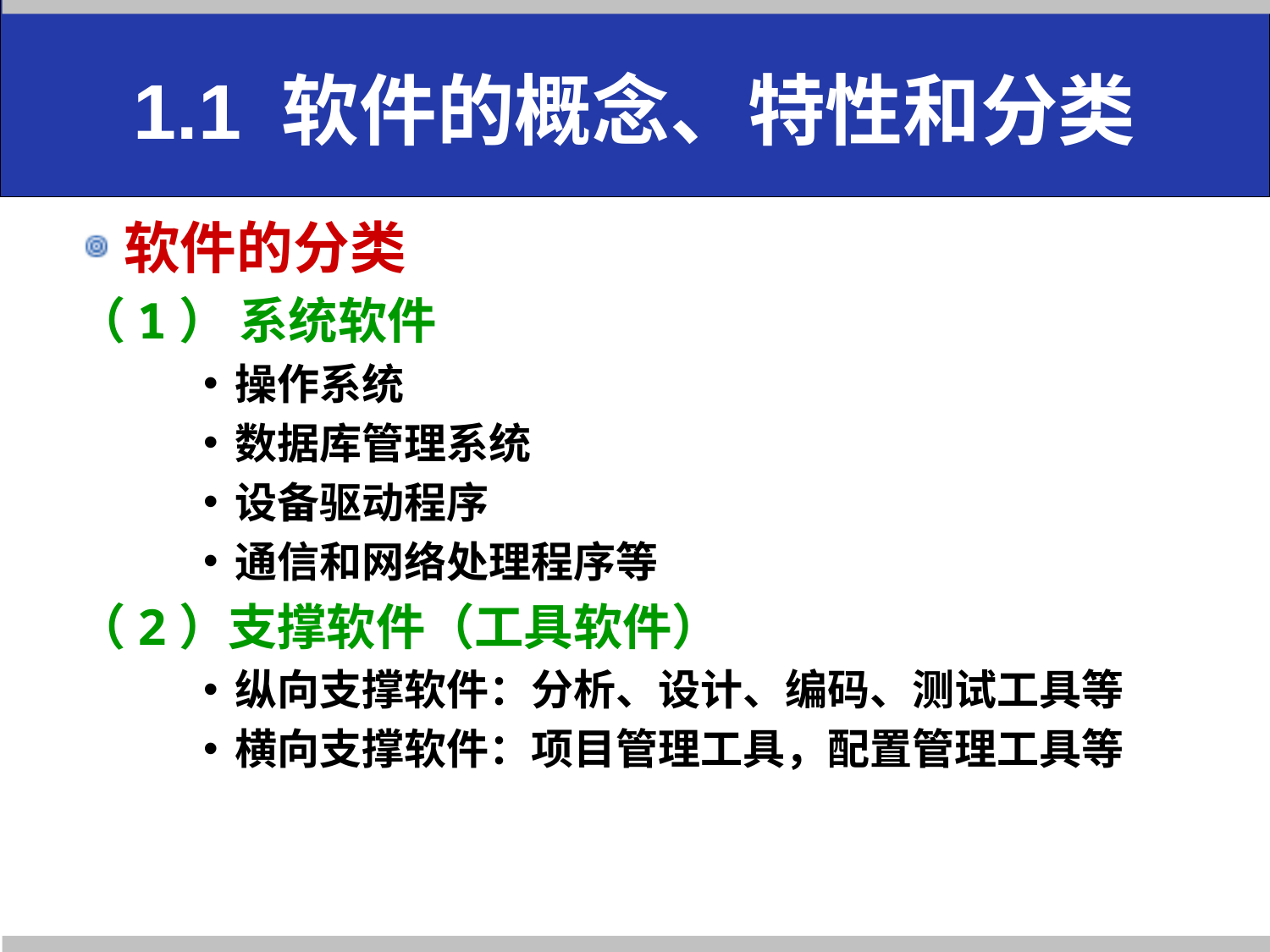

# 1.1 软件的概念、特性和分类
软件的分类
（1） 系统软件
操作系统
数据库管理系统
设备驱动程序
通信和网络处理程序等
（2）支撑软件（工具软件）
纵向支撑软件：分析、设计、编码、测试工具等
横向支撑软件：项目管理工具，配置管理工具等

23